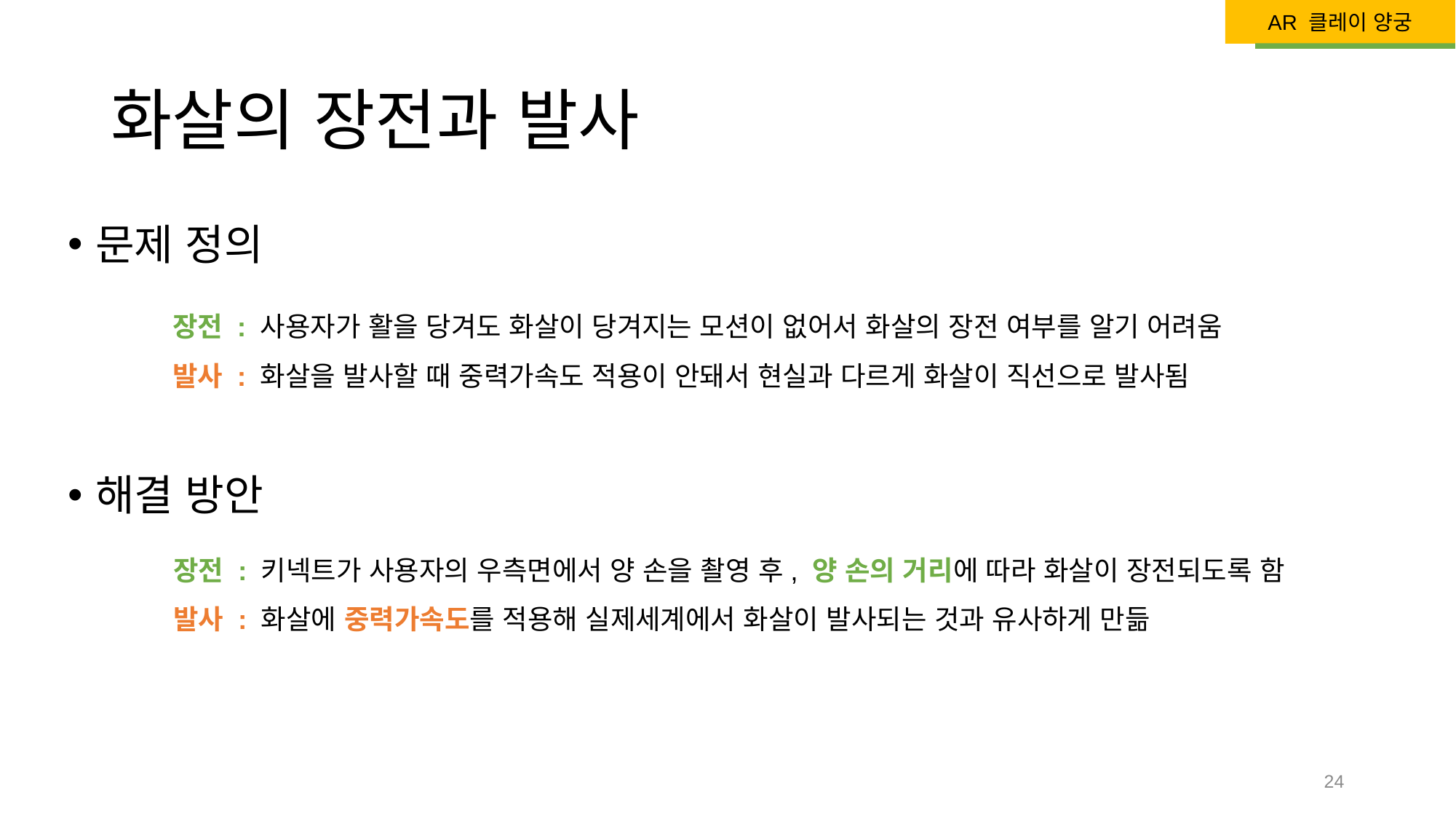

# 화살의 장전과 발사
문제 정의
장전 : 사용자가 활을 당겨도 화살이 당겨지는 모션이 없어서 화살의 장전 여부를 알기 어려움
발사 : 화살을 발사할 때 중력가속도 적용이 안돼서 현실과 다르게 화살이 직선으로 발사됨

해결 방안
장전 : 키넥트가 사용자의 우측면에서 양 손을 촬영 후, 양 손의 거리에 따라 화살이 장전되도록 함
발사 : 화살에 중력가속도를 적용해 실제세계에서 화살이 발사되는 것과 유사하게 만듦

24